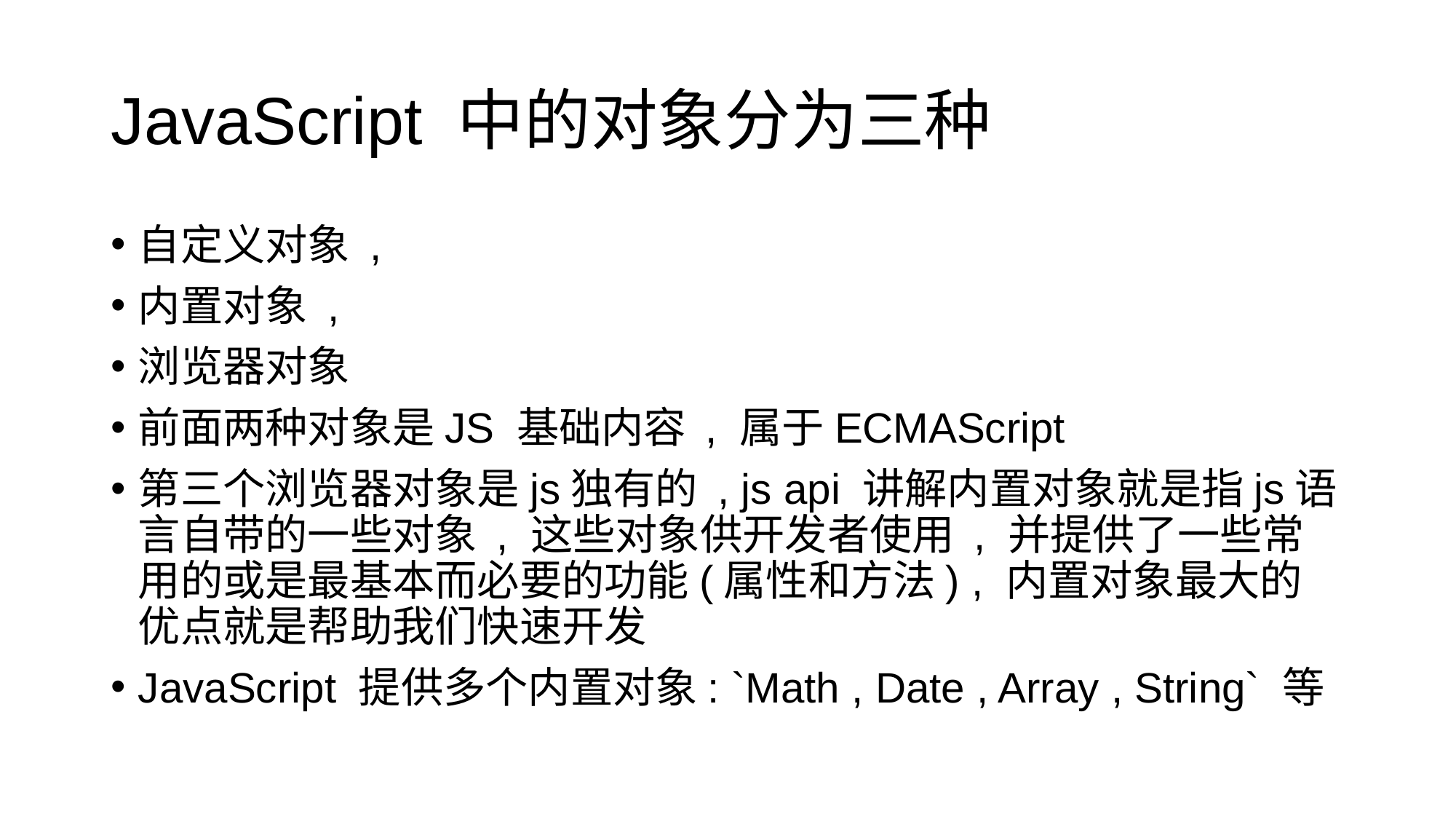

# JavaScript 中的对象分为三种
自定义对象 ,
内置对象 ,
浏览器对象
前面两种对象是JS 基础内容 , 属于ECMAScript
第三个浏览器对象是js独有的 , js api 讲解内置对象就是指js语言自带的一些对象 , 这些对象供开发者使用 , 并提供了一些常用的或是最基本而必要的功能(属性和方法) , 内置对象最大的优点就是帮助我们快速开发
JavaScript 提供多个内置对象: `Math , Date , Array , String` 等